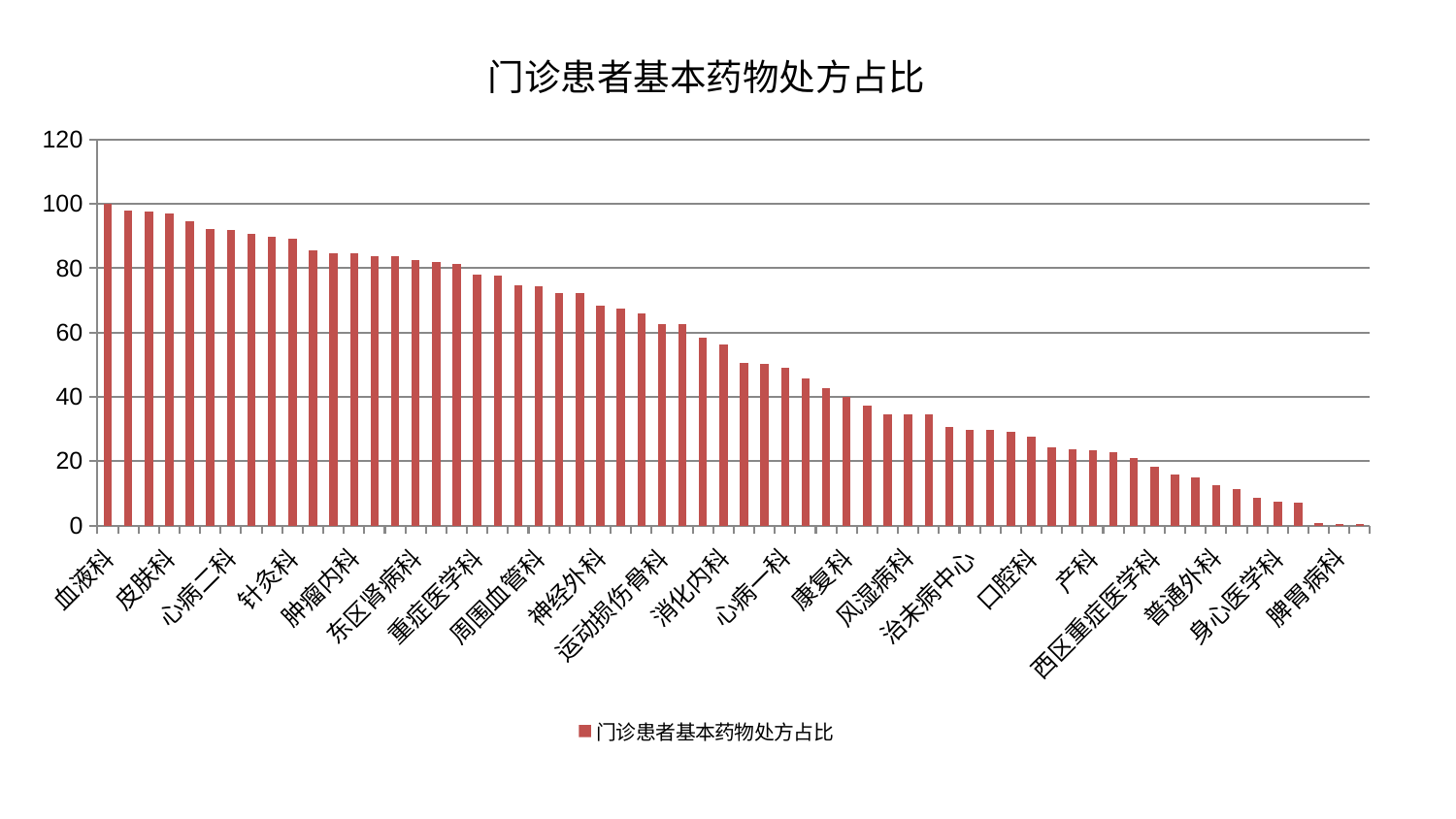

### Chart: 门诊患者基本药物处方占比

| Category | 门诊患者基本药物处方占比 |
|---|---|
| 血液科 | 100.0 |
| 神经内科 | 98.0063575104222 |
| 脾胃科消化科合并 | 97.74353436930282 |
| 皮肤科 | 97.09521771607562 |
| 小儿骨科 | 94.49675487873537 |
| 显微骨科 | 92.06665665572719 |
| 心病二科 | 92.04685438419045 |
| 推拿科 | 90.81076789531858 |
| 肝胆外科 | 89.83824928334258 |
| 针灸科 | 89.32491284653103 |
| 脑病三科 | 85.62162141752748 |
| 妇二科 | 84.66682338531382 |
| 肿瘤内科 | 84.58049644701924 |
| 美容皮肤科 | 83.89124980617395 |
| 儿科 | 83.79881644414694 |
| 东区肾病科 | 82.4627632345942 |
| 心血管内科 | 81.91358038372948 |
| 男科 | 81.2847653630459 |
| 重症医学科 | 78.0691321870715 |
| 东区重症医学科 | 77.66059931480277 |
| 脑病二科 | 74.77821820122251 |
| 周围血管科 | 74.44555355615917 |
| 眼科 | 72.2410285135561 |
| 乳腺甲状腺外科 | 72.21273550104857 |
| 神经外科 | 68.32908137689566 |
| 胸外科 | 67.3467027312889 |
| 妇科 | 66.02649587950943 |
| 运动损伤骨科 | 62.66796423031391 |
| 老年医学科 | 62.55781996363712 |
| 心病四科 | 58.36731571148973 |
| 消化内科 | 56.33521627827315 |
| 心病三科 | 50.64786997447612 |
| 呼吸内科 | 50.350687439032036 |
| 心病一科 | 48.91454528381297 |
| 肾病科 | 45.63556678302652 |
| 妇科妇二科合并 | 42.66221081704118 |
| 康复科 | 40.00553502591583 |
| 创伤骨科 | 37.1359025122051 |
| 肾脏内科 | 34.631076201062854 |
| 风湿病科 | 34.47475846413753 |
| 耳鼻喉科 | 34.46191032851127 |
| 中医经典科 | 30.71215479036785 |
| 治未病中心 | 29.74993588471381 |
| 脊柱骨科 | 29.727204451026765 |
| 肝病科 | 29.057829610671448 |
| 口腔科 | 27.47561609914504 |
| 中医外治中心 | 24.382319728515856 |
| 脑病一科 | 23.57552343884176 |
| 产科 | 23.493370291318254 |
| 小儿推拿科 | 22.897828495305532 |
| 关节骨科 | 20.942048568882967 |
| 西区重症医学科 | 18.369685597179227 |
| 综合内科 | 15.782361186319344 |
| 内分泌科 | 14.798896802359113 |
| 普通外科 | 12.544424439280906 |
| 肛肠科 | 11.317172543335236 |
| 泌尿外科 | 8.738602682115841 |
| 身心医学科 | 7.328828993167706 |
| 微创骨科 | 7.1837610387417605 |
| 骨科 | 0.7213520712052337 |
| 脾胃病科 | 0.40332612776097554 |
| 医院 | 0.3272007772096836 |
213